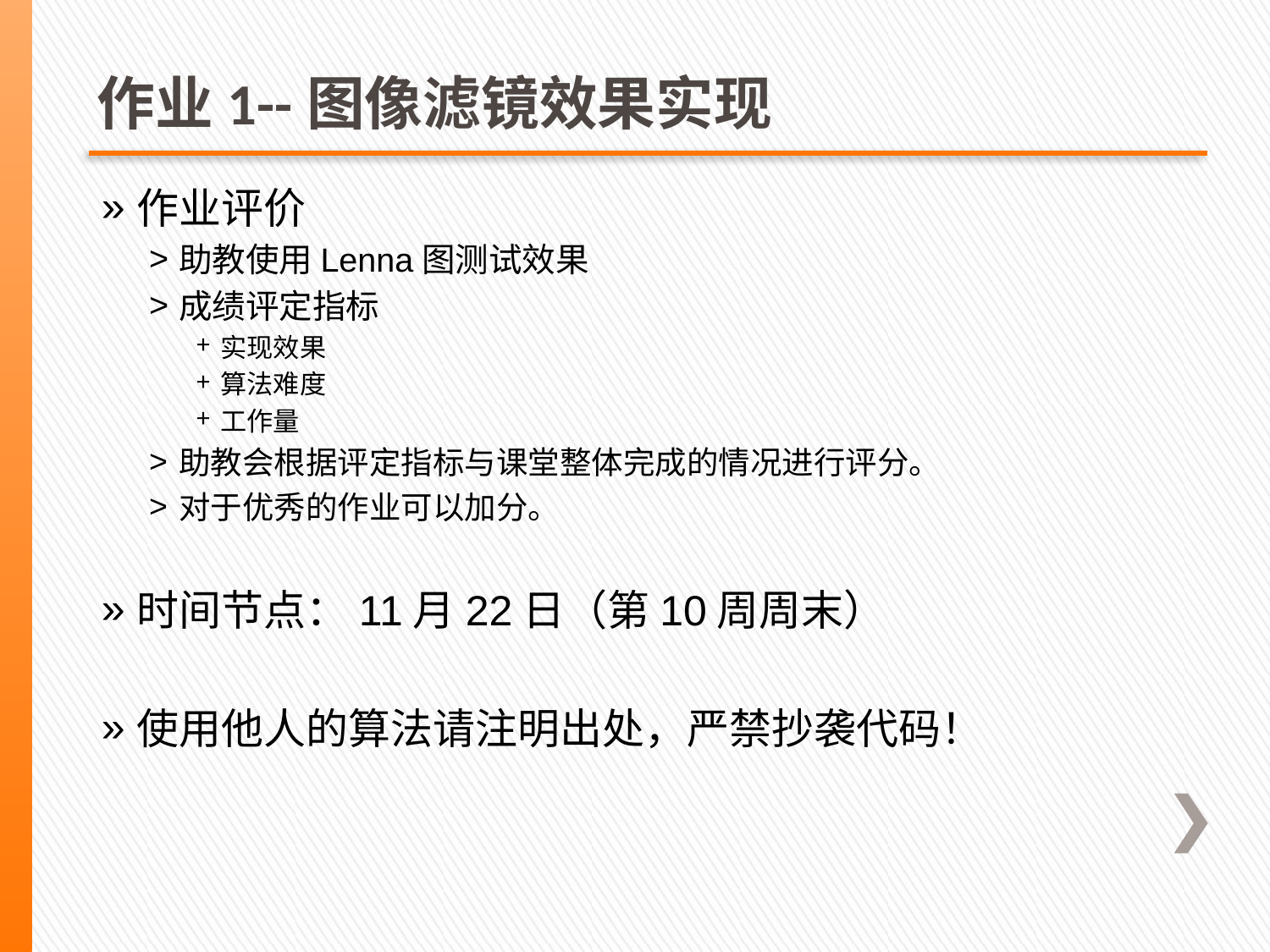

# 作业1--图像滤镜效果实现
作业评价
助教使用Lenna图测试效果
成绩评定指标
实现效果
算法难度
工作量
助教会根据评定指标与课堂整体完成的情况进行评分。
对于优秀的作业可以加分。

时间节点：11月22日（第10周周末）

使用他人的算法请注明出处，严禁抄袭代码！